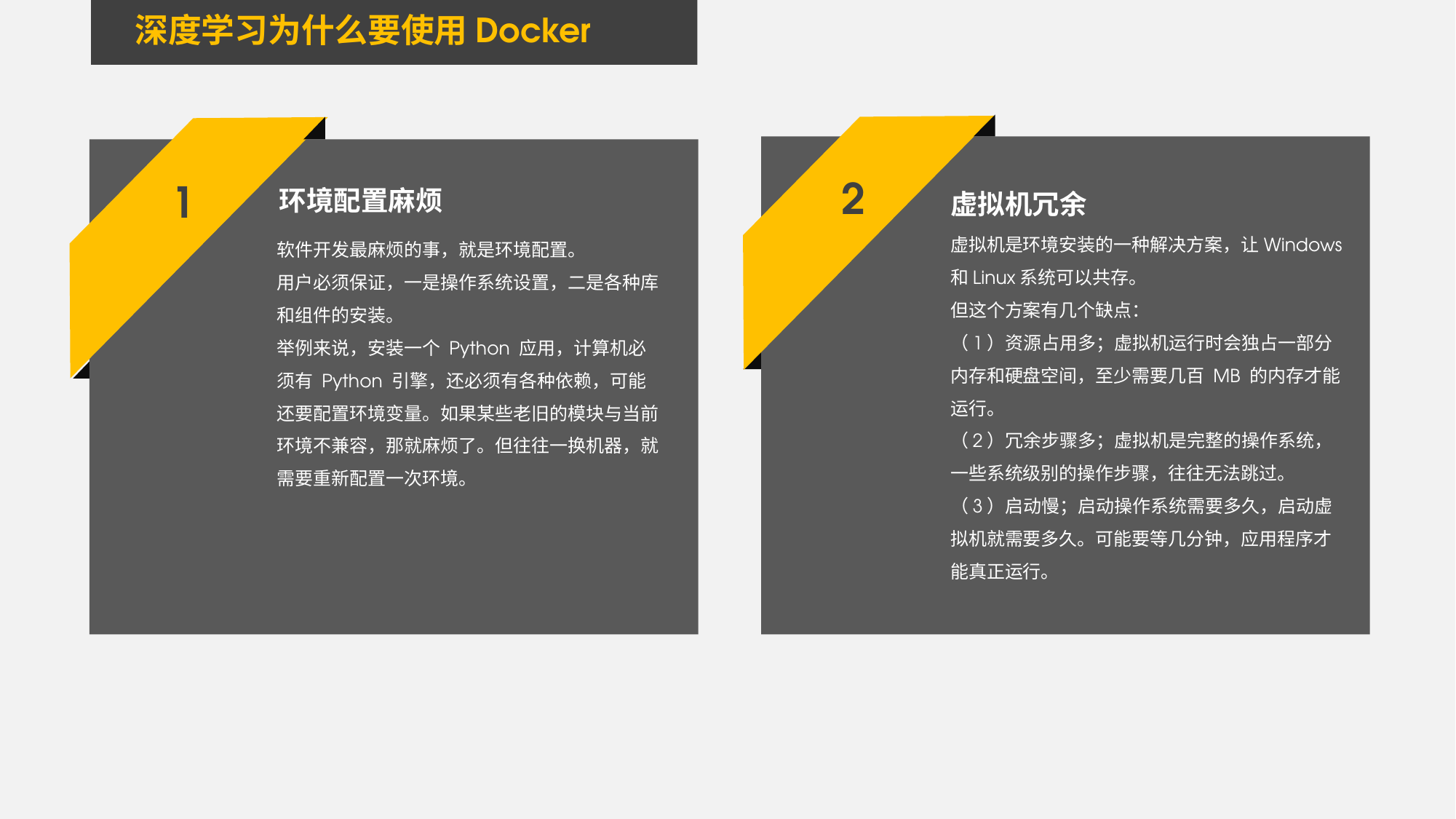

深度学习为什么要使用Docker

1
环境配置麻烦
软件开发最麻烦的事，就是环境配置。
用户必须保证，一是操作系统设置，二是各种库和组件的安装。
举例来说，安装一个 Python 应用，计算机必须有 Python 引擎，还必须有各种依赖，可能还要配置环境变量。如果某些老旧的模块与当前环境不兼容，那就麻烦了。但往往一换机器，就需要重新配置一次环境。

2
虚拟机冗余
虚拟机是环境安装的一种解决方案，让Windows和Linux系统可以共存。
但这个方案有几个缺点：
（1）资源占用多；虚拟机运行时会独占一部分内存和硬盘空间，至少需要几百 MB 的内存才能运行。
（2）冗余步骤多；虚拟机是完整的操作系统，一些系统级别的操作步骤，往往无法跳过。
（3）启动慢；启动操作系统需要多久，启动虚拟机就需要多久。可能要等几分钟，应用程序才能真正运行。